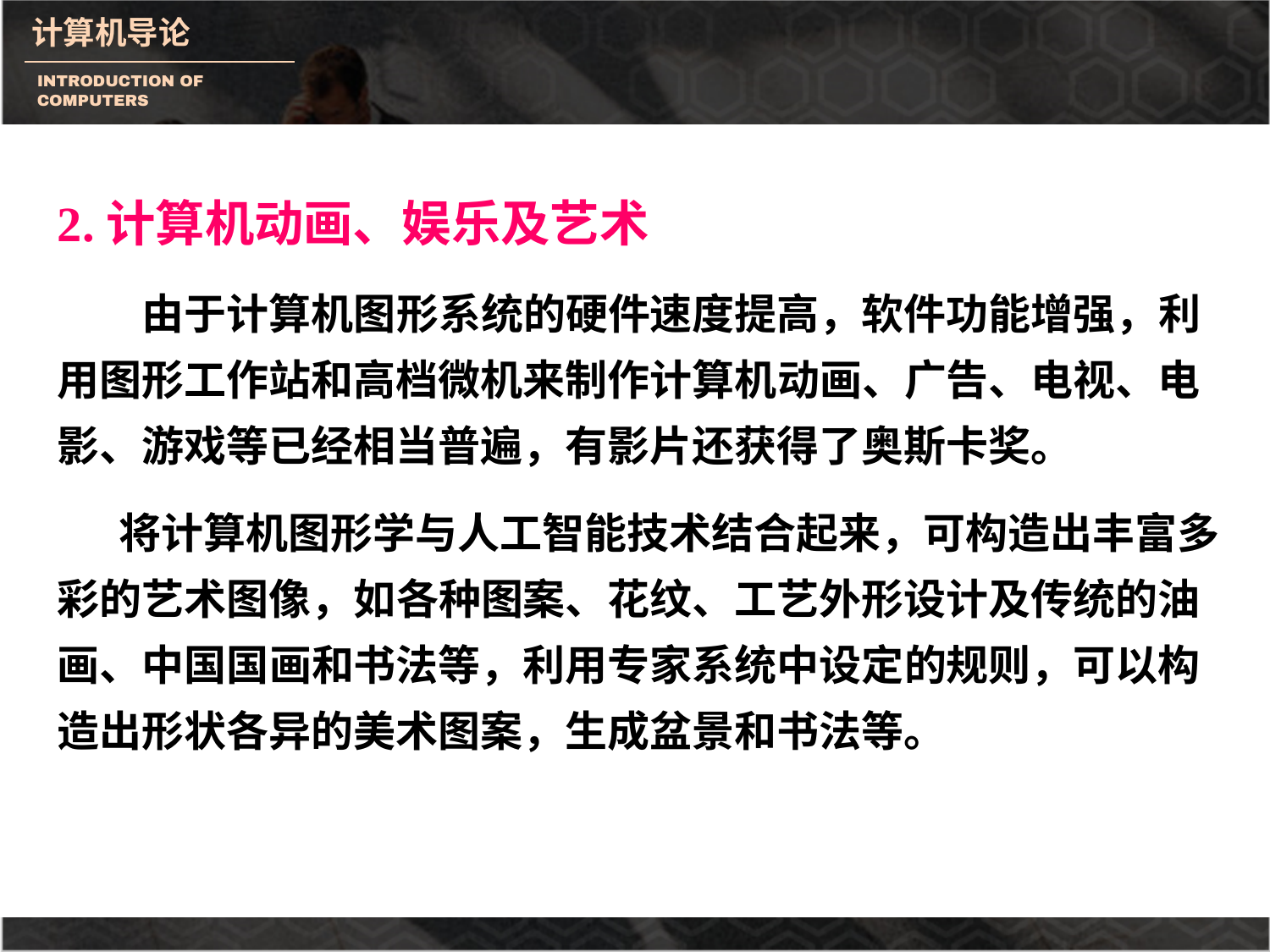

2.计算机动画、娱乐及艺术
　　由于计算机图形系统的硬件速度提高，软件功能增强，利用图形工作站和高档微机来制作计算机动画、广告、电视、电影、游戏等已经相当普遍，有影片还获得了奥斯卡奖。
　  将计算机图形学与人工智能技术结合起来，可构造出丰富多彩的艺术图像，如各种图案、花纹、工艺外形设计及传统的油画、中国国画和书法等，利用专家系统中设定的规则，可以构造出形状各异的美术图案，生成盆景和书法等。
137